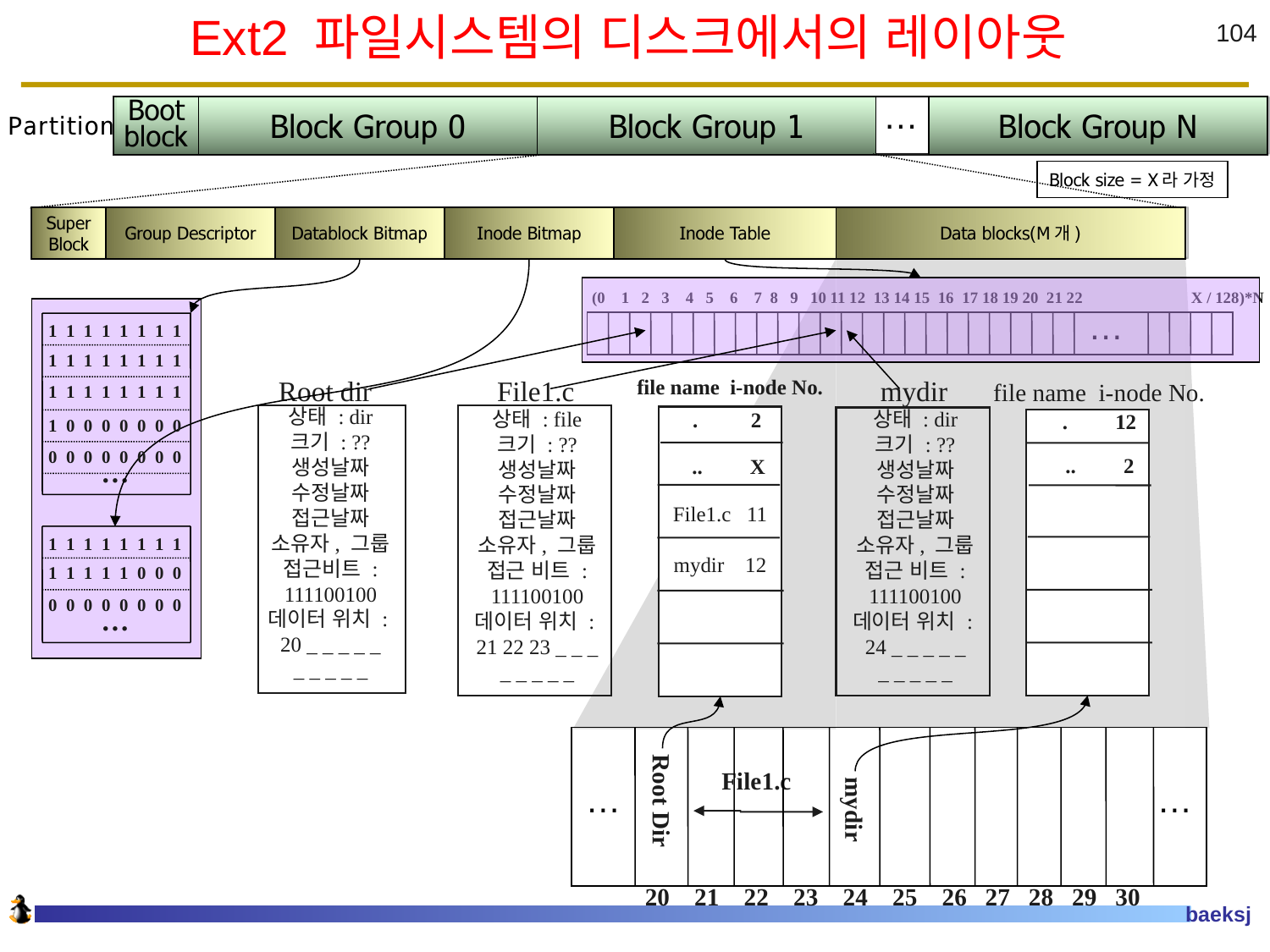

# Ext2 파일시스템의 디스크에서의 레이아웃
104
…

Boot
block
Block Group 0
Block Group 1
Block Group N
Partition

Block size = X라 가정

Super
Block
Group Descriptor
Datablock Bitmap
Inode Bitmap
Inode Table
Data blocks(M개)

(0    1   2   3    4   5    6    7  8   9   10 11 12  13 14 15  16  17 18 19 20  21 22                           X / 128)*N
…

1  1  1  1  1  1  1  1

1  1  1  1  1  1  1  1

Root dir
File1.c
file name  i-node No.
mydir
file name  i-node No.
1  1  1  1  1  1  1  1

상태 : dir
크기 : ??
생성날짜
수정날짜
접근날짜
소유자, 그룹
접근비트 :
111100100
데이터 위치 :
20 _ _ _ _ _
_ _ _ _ _
상태 : file
크기 : ??
생성날짜
수정날짜
접근날짜
소유자, 그룹
접근 비트 :
111100100
데이터 위치 :
21 22 23 _ _ _
_ _ _ _ _
상태 : dir
크기 : ??
생성날짜
수정날짜
접근날짜
소유자, 그룹
접근 비트 :
111100100
데이터 위치 :
24 _ _ _ _ _
_ _ _ _ _
.          2
.         12

1  0  0  0  0  0  0  0

0  0  0  0  0  0  0  0

..         2
..         X
…

File1.c   11

mydir    12

1  1  1  1  1  1  1  1

1  1  1  1  1  0  0  0

0  0  0  0  0  0  0  0

…

Root Dir
File1.c
…
…
mydir

20    21    22    23    24    25    26   27   28   29   30